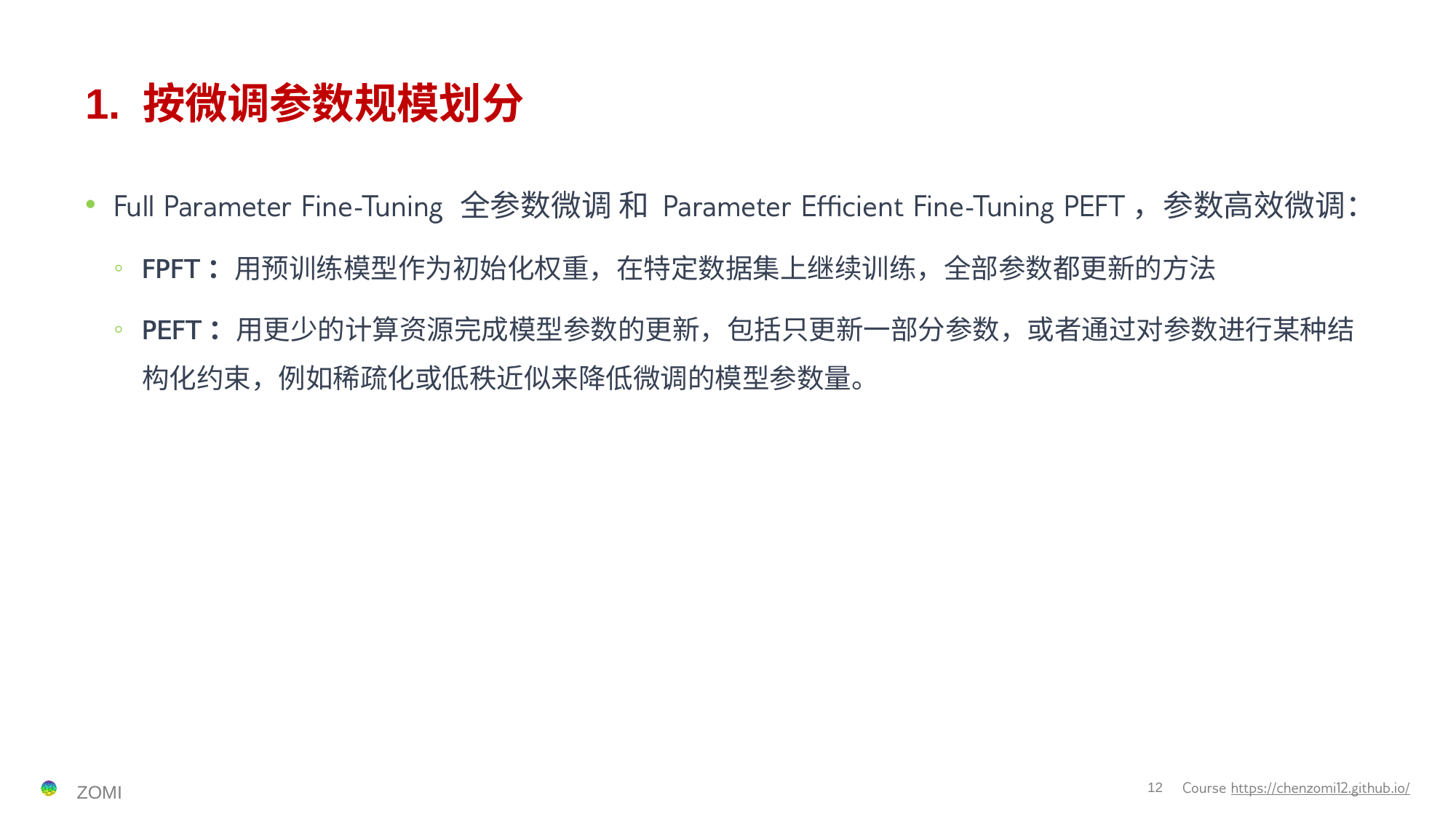

# 1. 按微调参数规模划分
Full Parameter Fine-Tuning 全参数微调 和 Parameter Efficient Fine-Tuning PEFT，参数高效微调：
FPFT：用预训练模型作为初始化权重，在特定数据集上继续训练，全部参数都更新的方法
PEFT：用更少的计算资源完成模型参数的更新，包括只更新一部分参数，或者通过对参数进行某种结构化约束，例如稀疏化或低秩近似来降低微调的模型参数量。